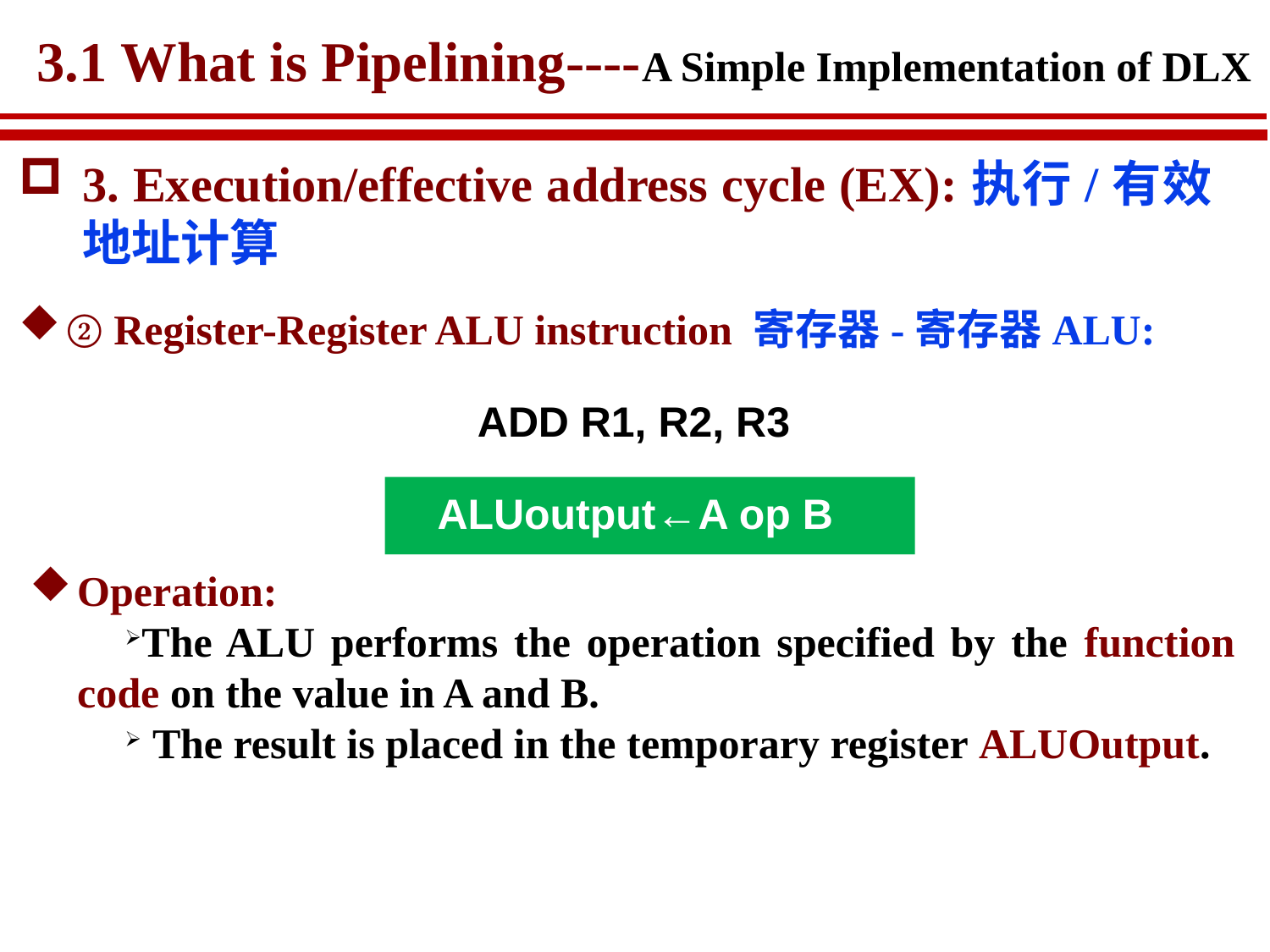

# 3.1 What is Pipelining----A Simple Implementation of DLX
3. Execution/effective address cycle (EX):执行/有效地址计算
② Register-Register ALU instruction 寄存器-寄存器ALU:
ADD R1, R2, R3

ALUoutput←A op B
Operation:
The ALU performs the operation specified by the function code on the value in A and B.
 The result is placed in the temporary register ALUOutput.